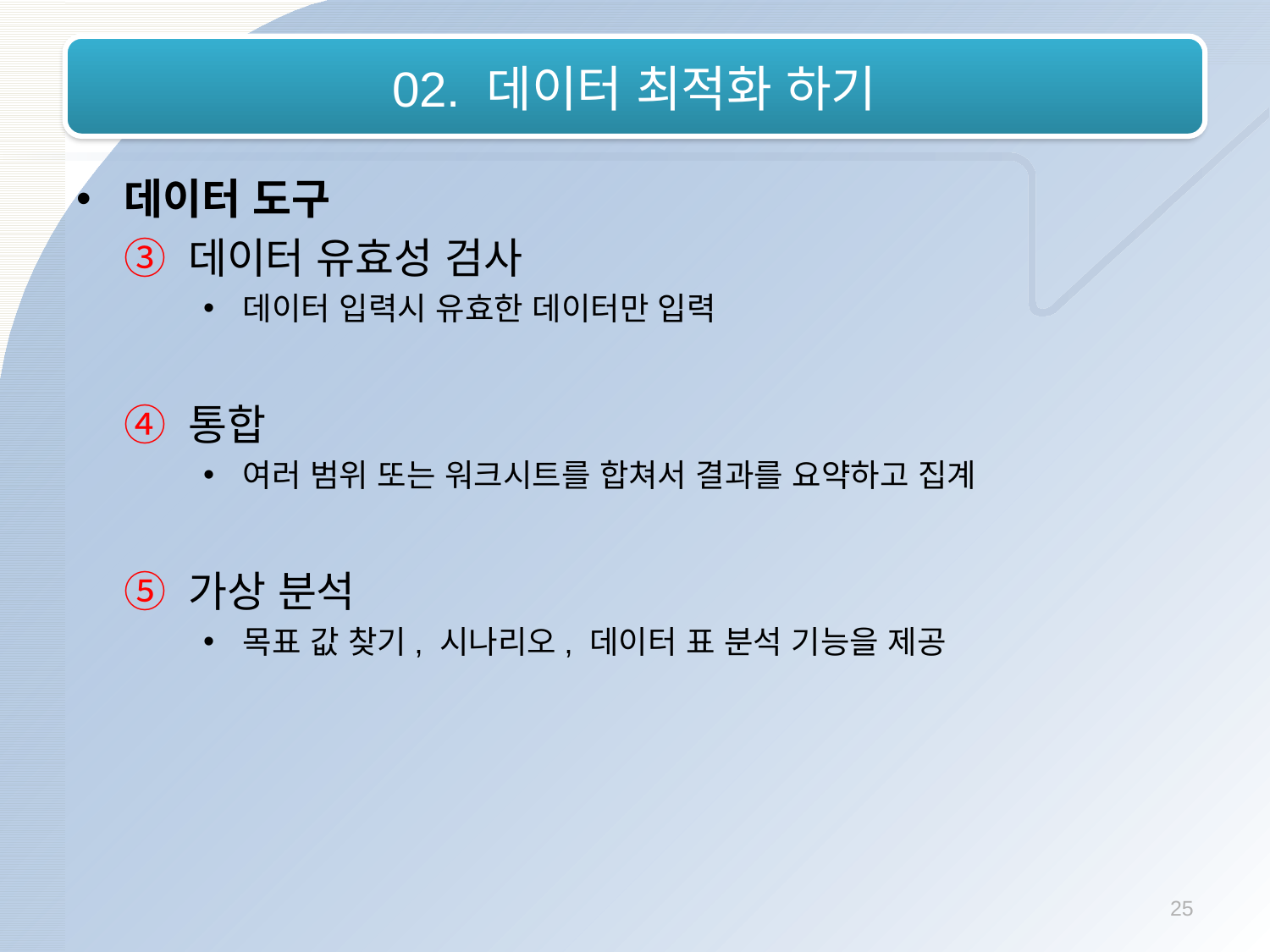

# 02. 데이터 최적화 하기
데이터 도구
    ③ 데이터 유효성 검사
데이터 입력시 유효한 데이터만 입력

    ④ 통합
여러 범위 또는 워크시트를 합쳐서 결과를 요약하고 집계

    ⑤ 가상 분석
목표 값 찾기, 시나리오, 데이터 표 분석 기능을 제공
25